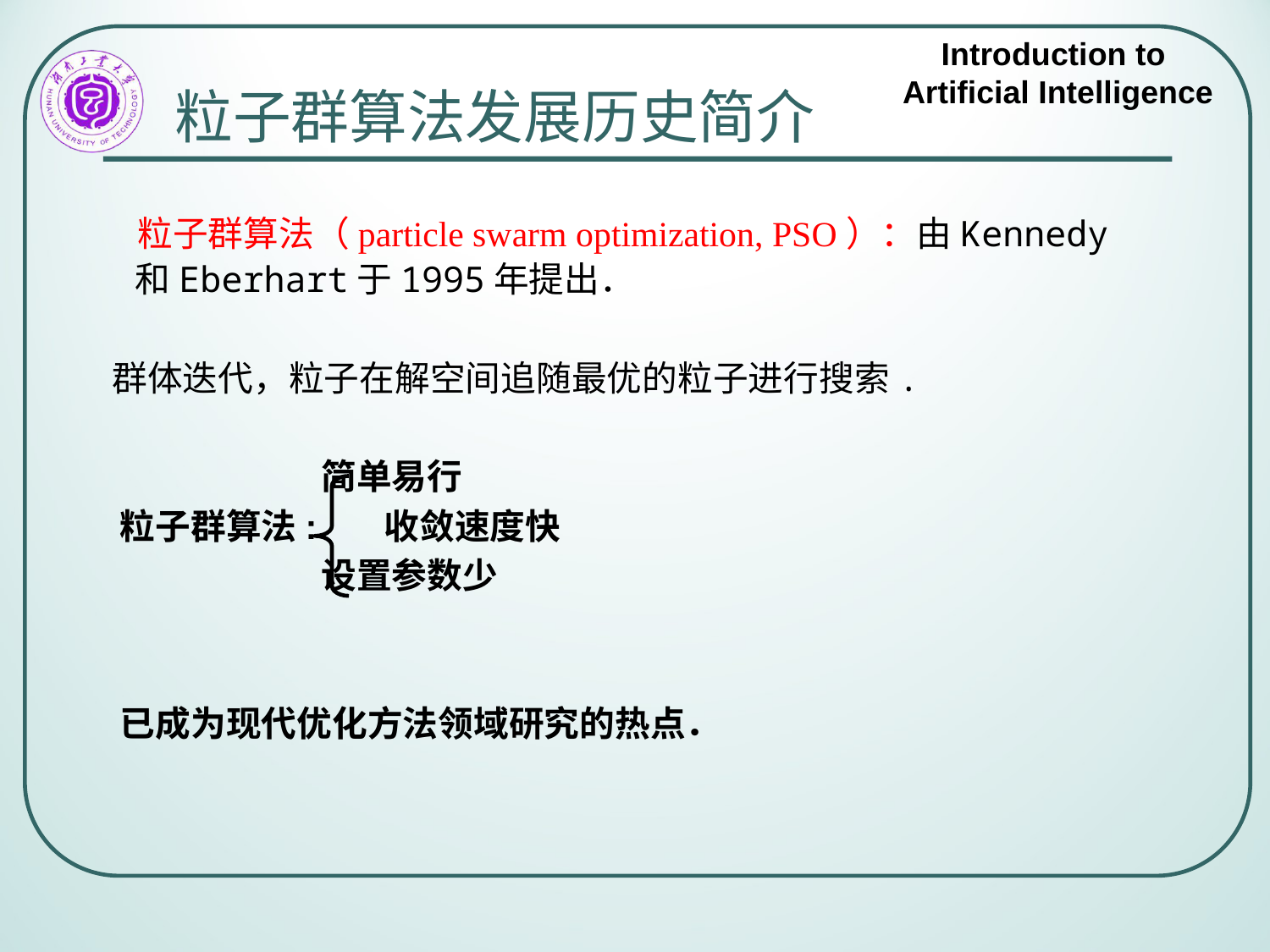

# 粒子群算法发展历史简介
   粒子群算法（particle swarm optimization, PSO）：由Kennedy和Eberhart于1995年提出．

  群体迭代，粒子在解空间追随最优的粒子进行搜索.

                            简单易行
   粒子群算法:      收敛速度快
                            设置参数少

   已成为现代优化方法领域研究的热点．